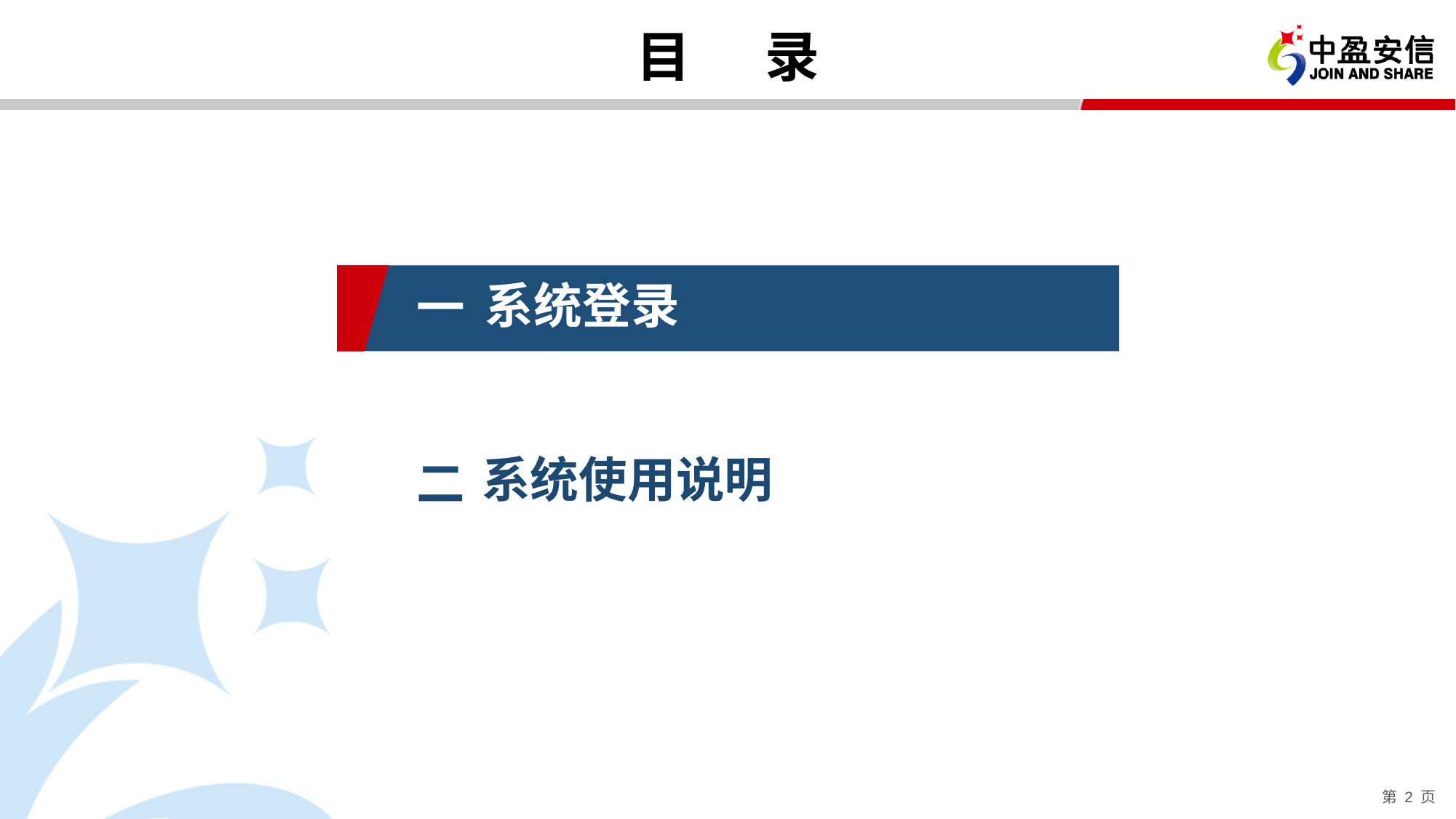

# 目      录

系统登录
一
系统使用说明
二